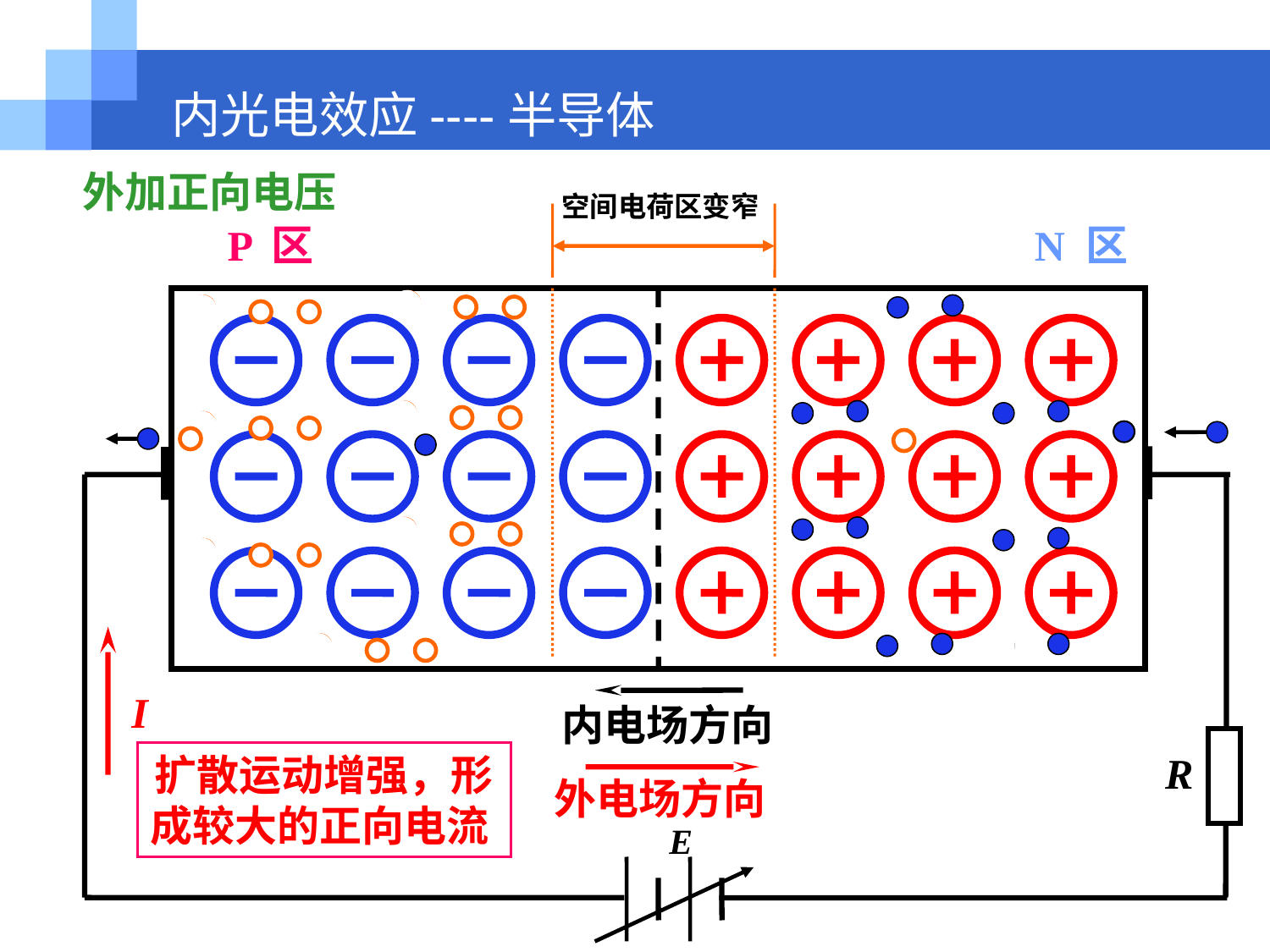

内光电效应----半导体
外加正向电压

外电场驱使P区的空穴进入空间
电荷区抵消一部分负空间电荷

N区电子进入空间电荷区
抵消一部分正空间电荷
空间电荷区变窄

P 区
N 区

I

内电场方向

R
扩散运动增强，形
成较大的正向电流
外电场方向

E